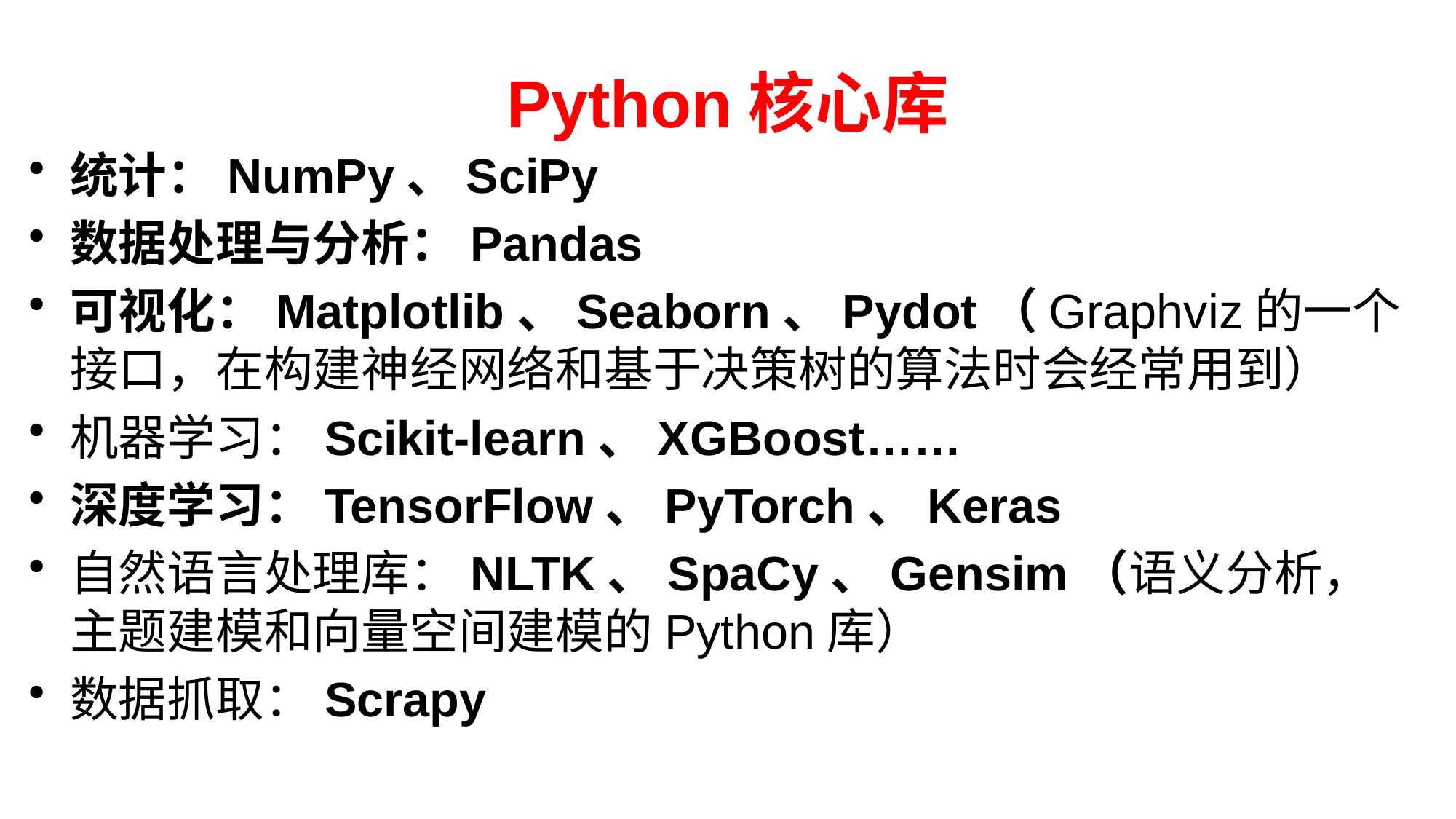

# Python核心库
统计：NumPy、SciPy
数据处理与分析：Pandas
可视化：Matplotlib、Seaborn、Pydot（Graphviz的一个接口，在构建神经网络和基于决策树的算法时会经常用到）
机器学习：Scikit-learn、XGBoost……
深度学习：TensorFlow、PyTorch、Keras
自然语言处理库：NLTK、SpaCy、Gensim（语义分析，主题建模和向量空间建模的Python库）
数据抓取：Scrapy